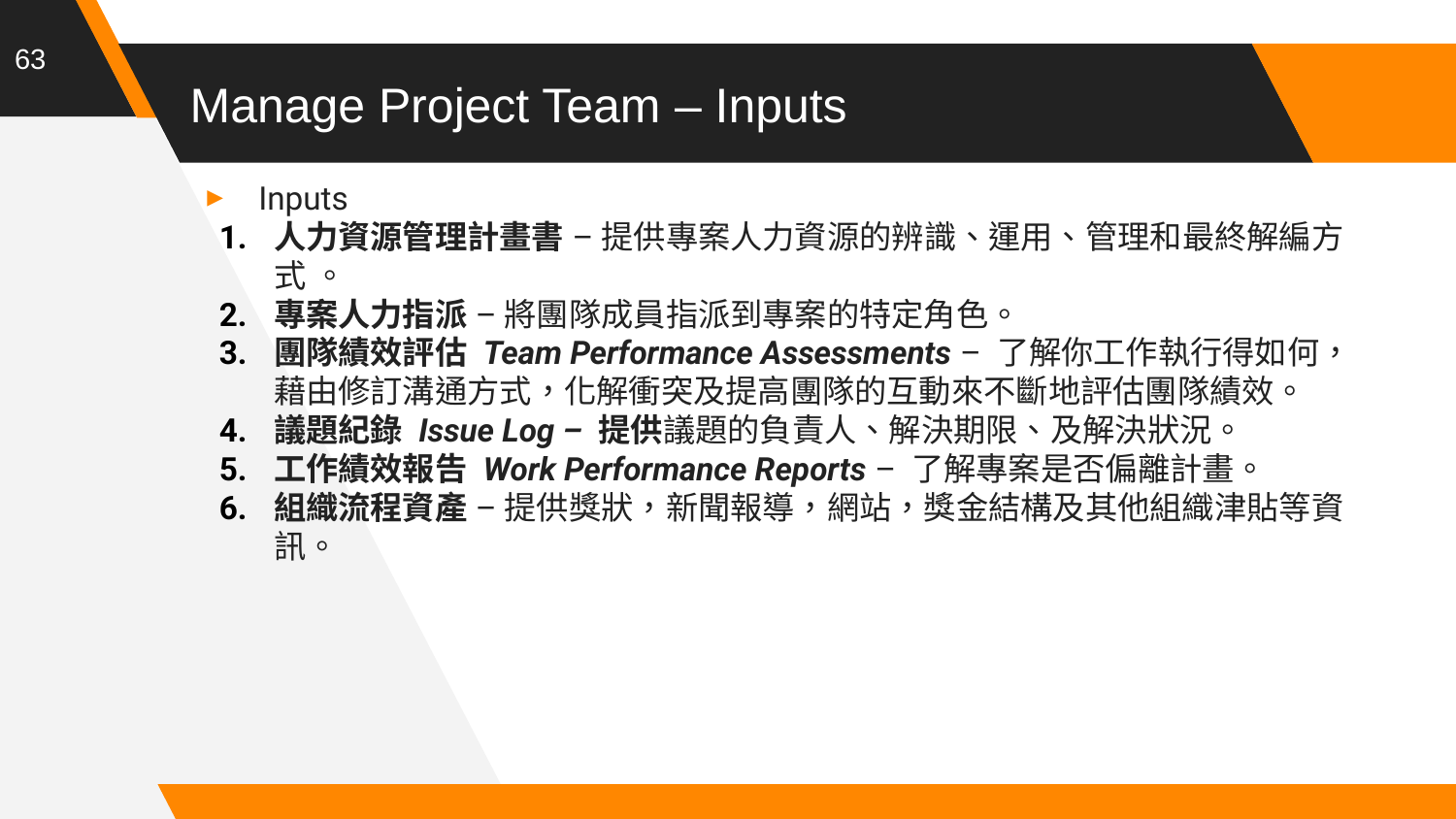

63
# Manage Project Team – Inputs
Inputs
人力資源管理計畫書 – 提供專案人力資源的辨識、運用、管理和最終解編方式 。
專案人力指派 – 將團隊成員指派到專案的特定角色。
團隊績效評估 Team Performance Assessments – 了解你工作執行得如何，藉由修訂溝通方式，化解衝突及提高團隊的互動來不斷地評估團隊績效。
議題紀錄 Issue Log – 提供議題的負責人、解決期限、及解決狀況。
工作績效報告 Work Performance Reports – 了解專案是否偏離計畫。
組織流程資產 – 提供獎狀，新聞報導，網站，獎金結構及其他組織津貼等資訊。